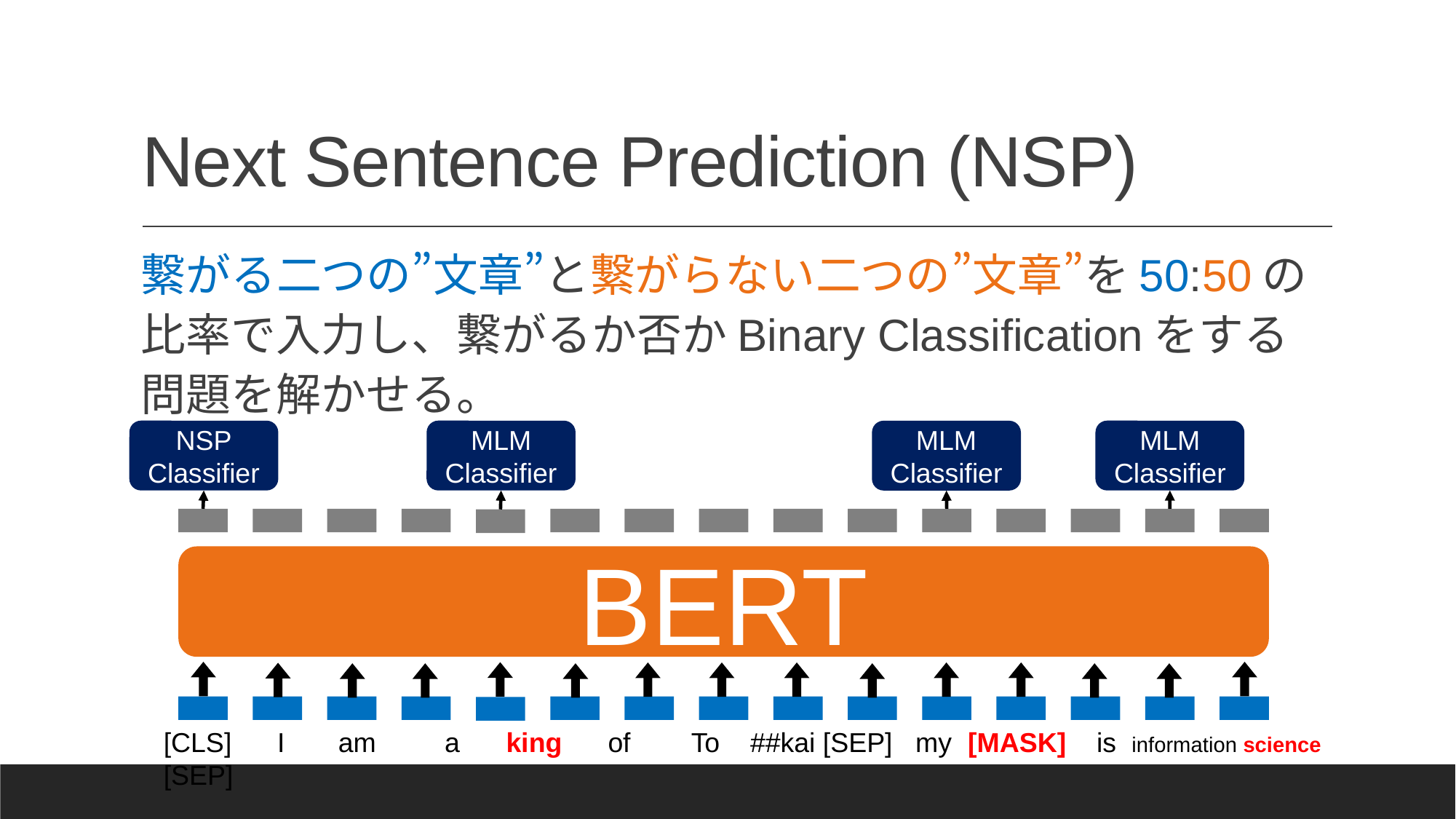

# Next Sentence Prediction (NSP)
繋がる二つの”文章”と繋がらない二つの”文章”を50:50の比率で入力し、繋がるか否かBinary Classificationをする問題を解かせる。
NSP
Classifier
MLM
Classifier
MLM
Classifier
MLM
Classifier

BERT

[CLS]      I       am         a      king      of        To    ##kai [SEP]   my  [MASK]    is  information science [SEP]